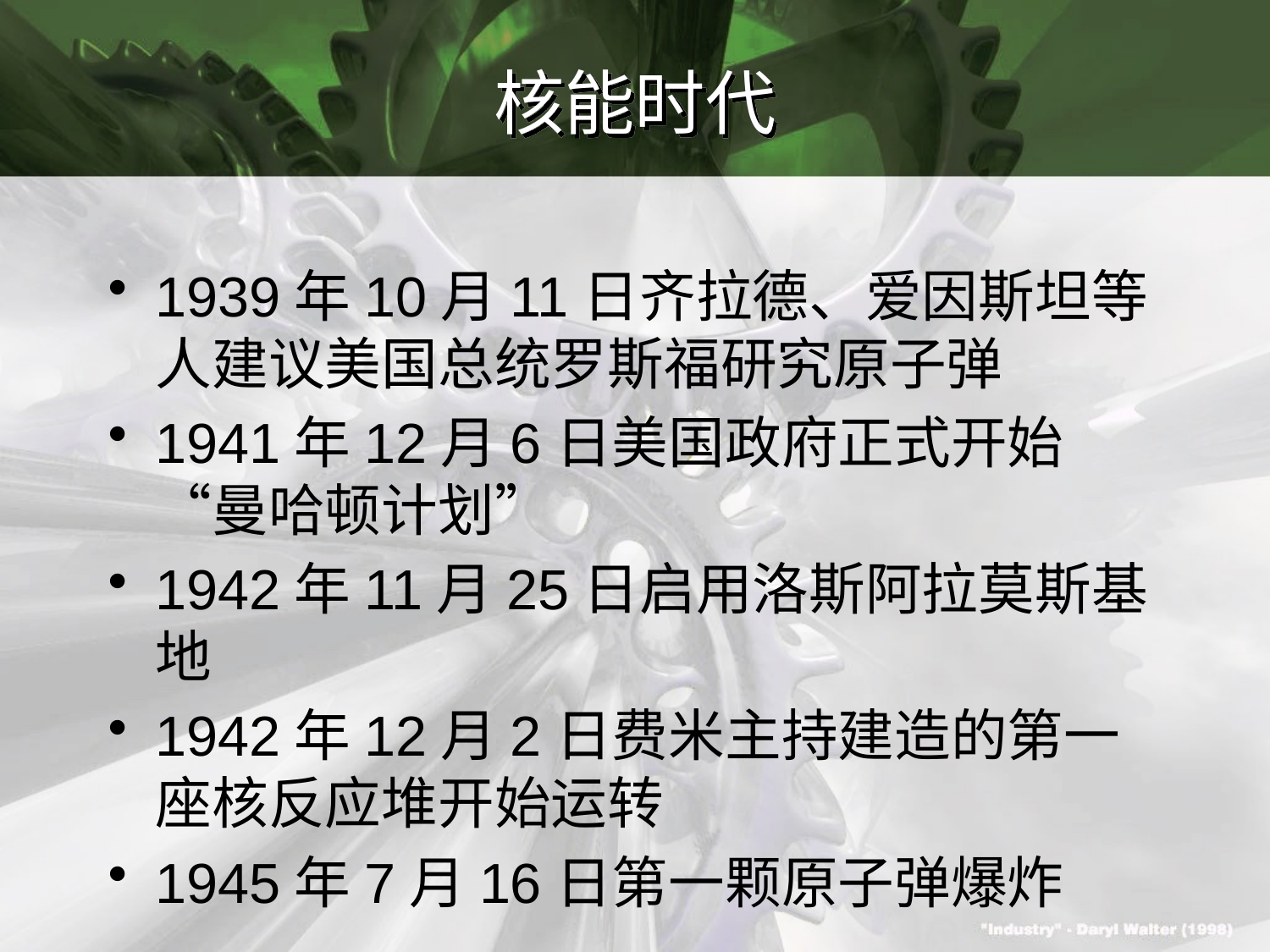

# 核能时代
1939年10月11日齐拉德、爱因斯坦等人建议美国总统罗斯福研究原子弹
1941年12月6日美国政府正式开始“曼哈顿计划”
1942年11月25日启用洛斯阿拉莫斯基地
1942年12月2日费米主持建造的第一座核反应堆开始运转
1945年7月16日第一颗原子弹爆炸